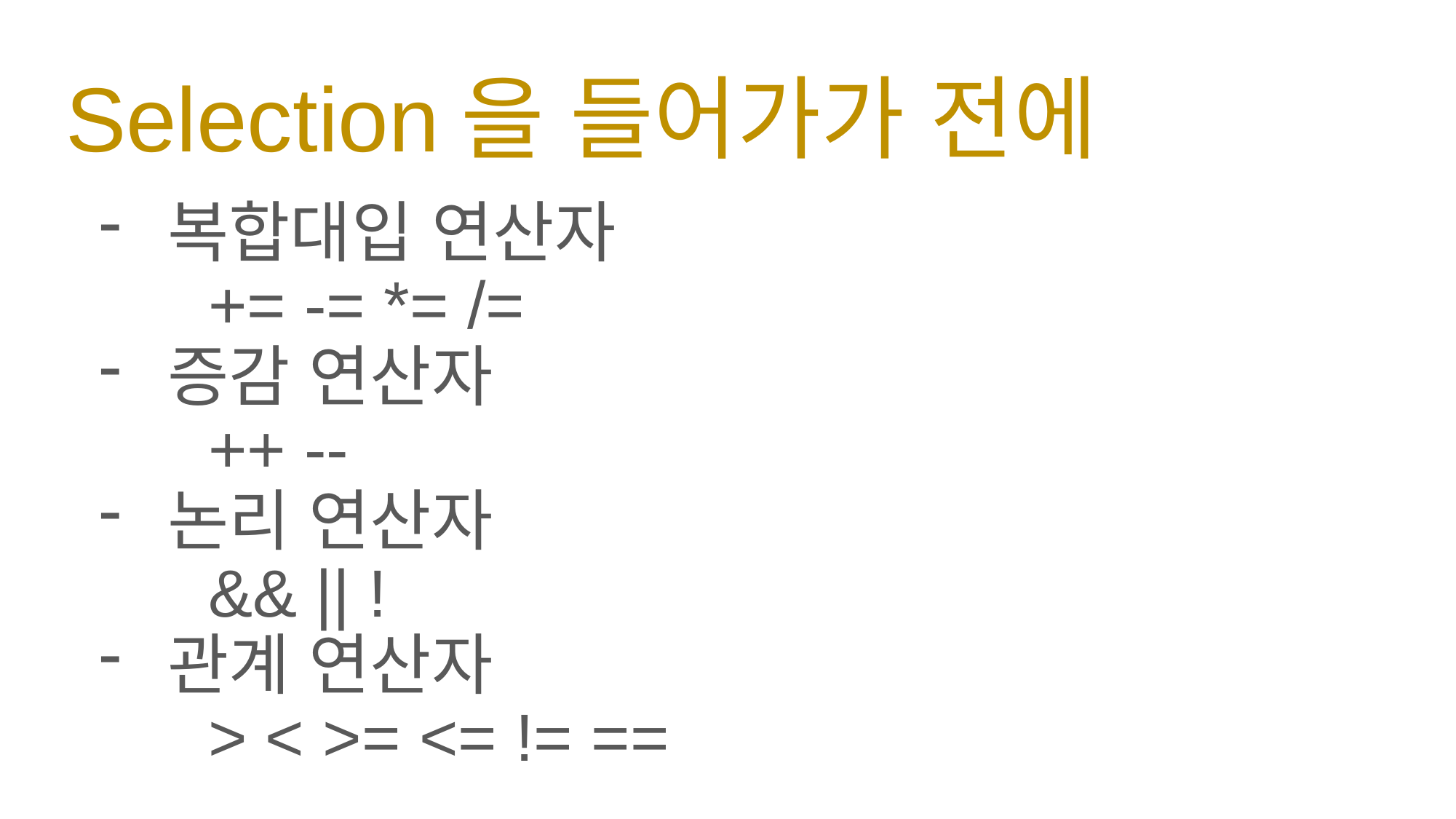

# Selection을 들어가가 전에
복합대입 연산자
	+= -= *= /=
증감 연산자
	++ --
논리 연산자
	&& || !
관계 연산자
	> < >= <= != ==